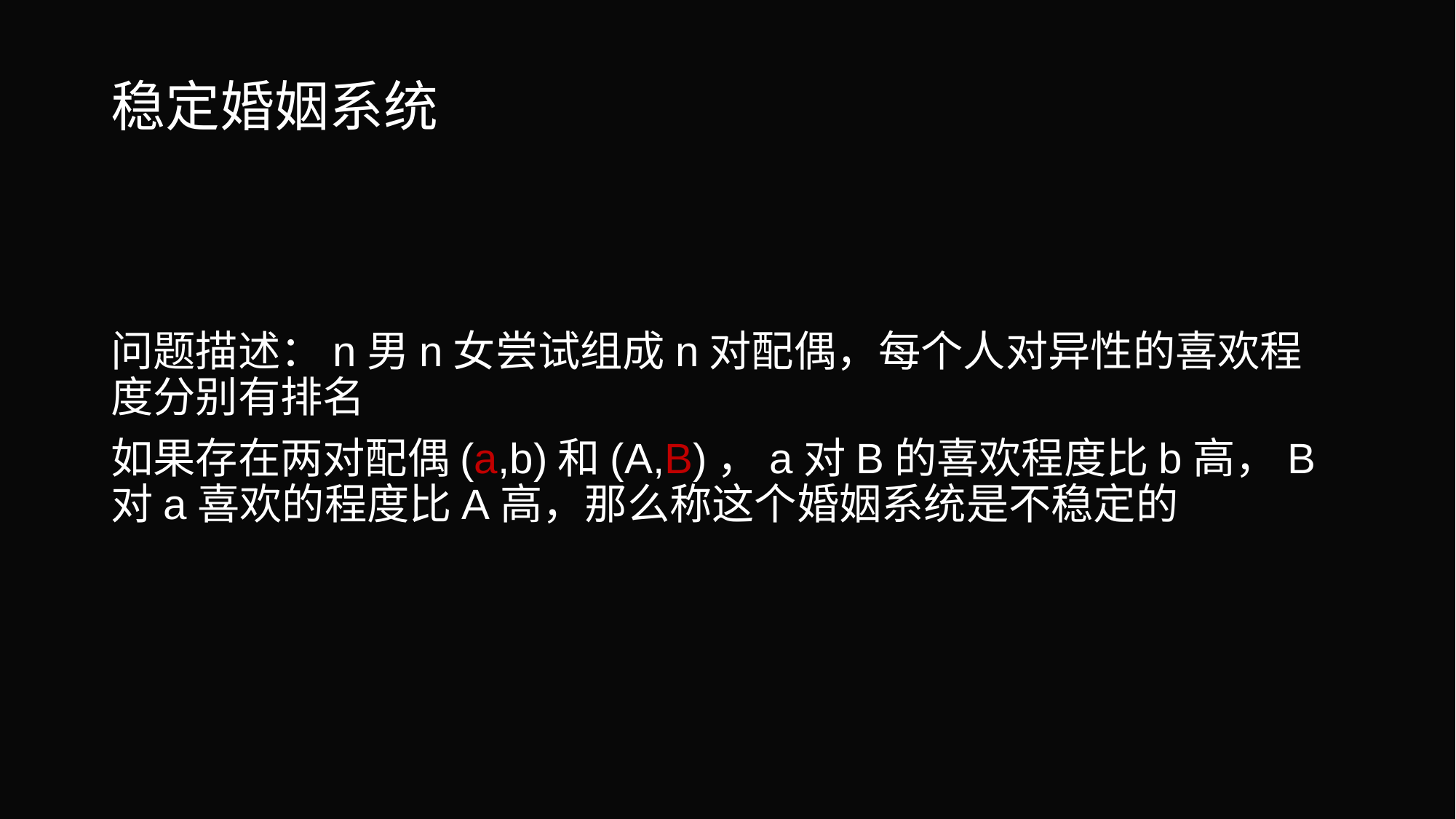

# 稳定婚姻系统
问题描述：n男n女尝试组成n对配偶，每个人对异性的喜欢程度分别有排名
如果存在两对配偶(a,b)和(A,B)，a对B的喜欢程度比b高，B对a喜欢的程度比A高，那么称这个婚姻系统是不稳定的